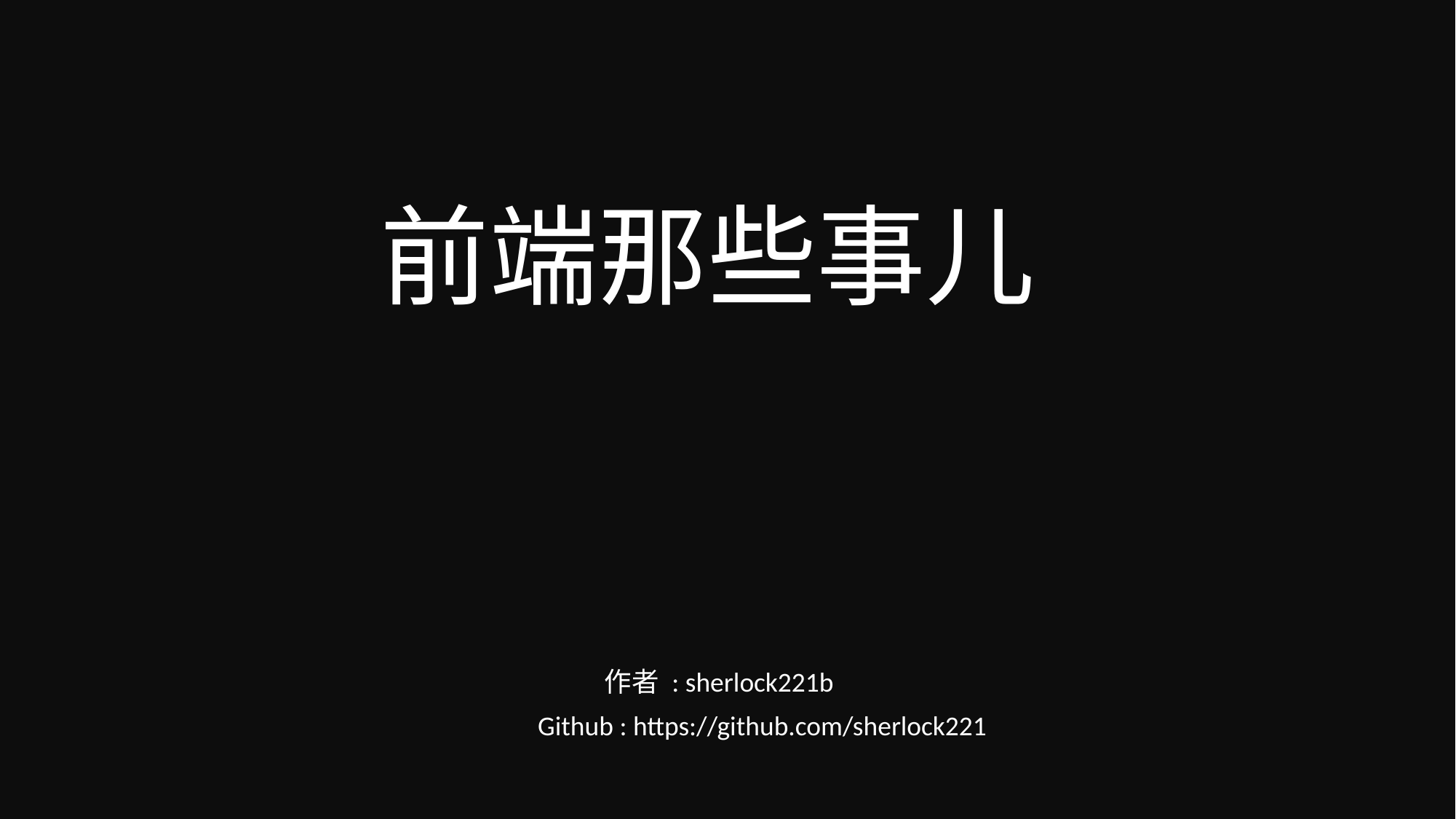

前端那些事儿
作者 : sherlock221b
Github : https://github.com/sherlock221